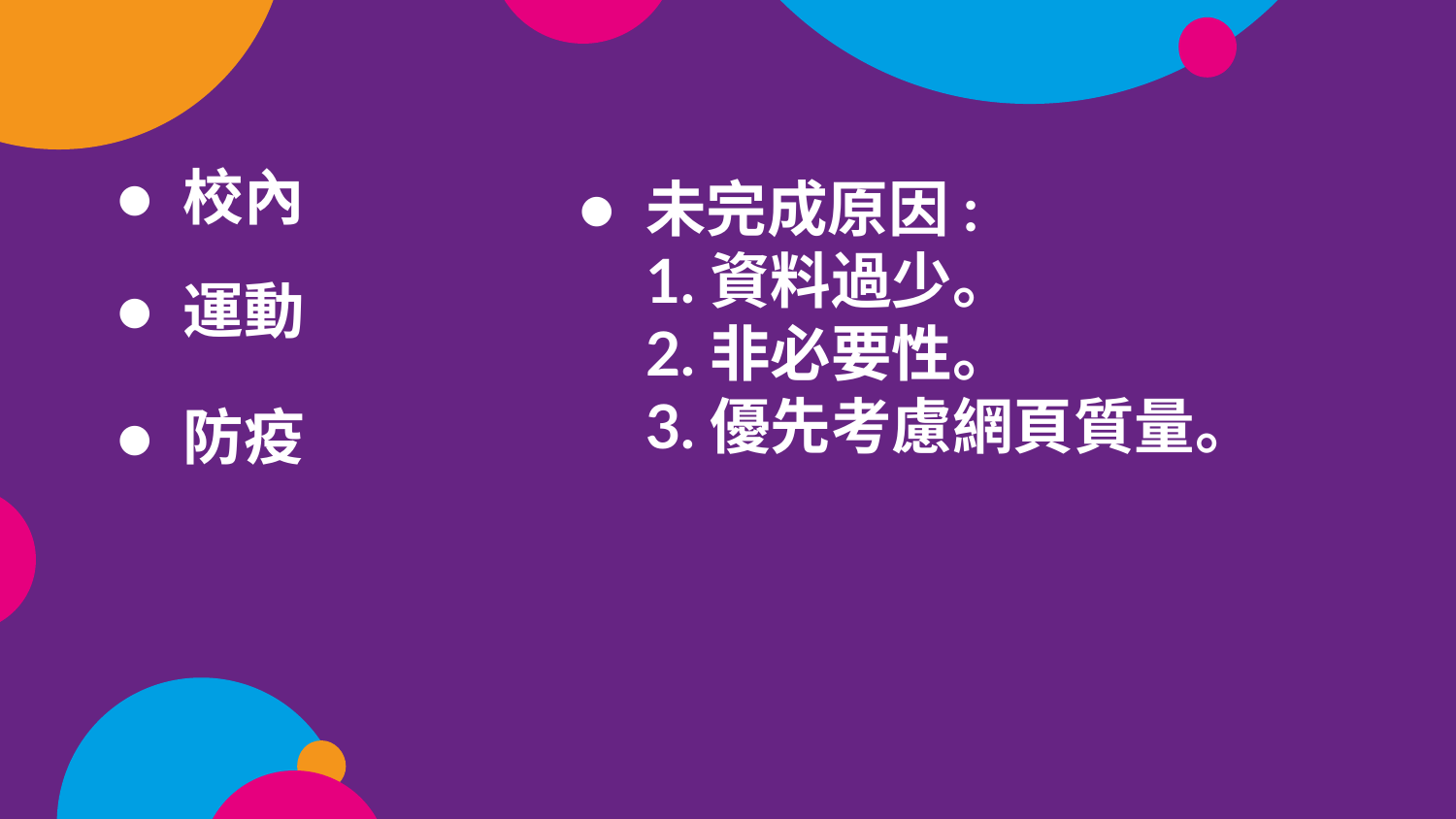

校內
未完成原因:
1.資料過少。
2.非必要性。
3.優先考慮網頁質量。

運動
防疫